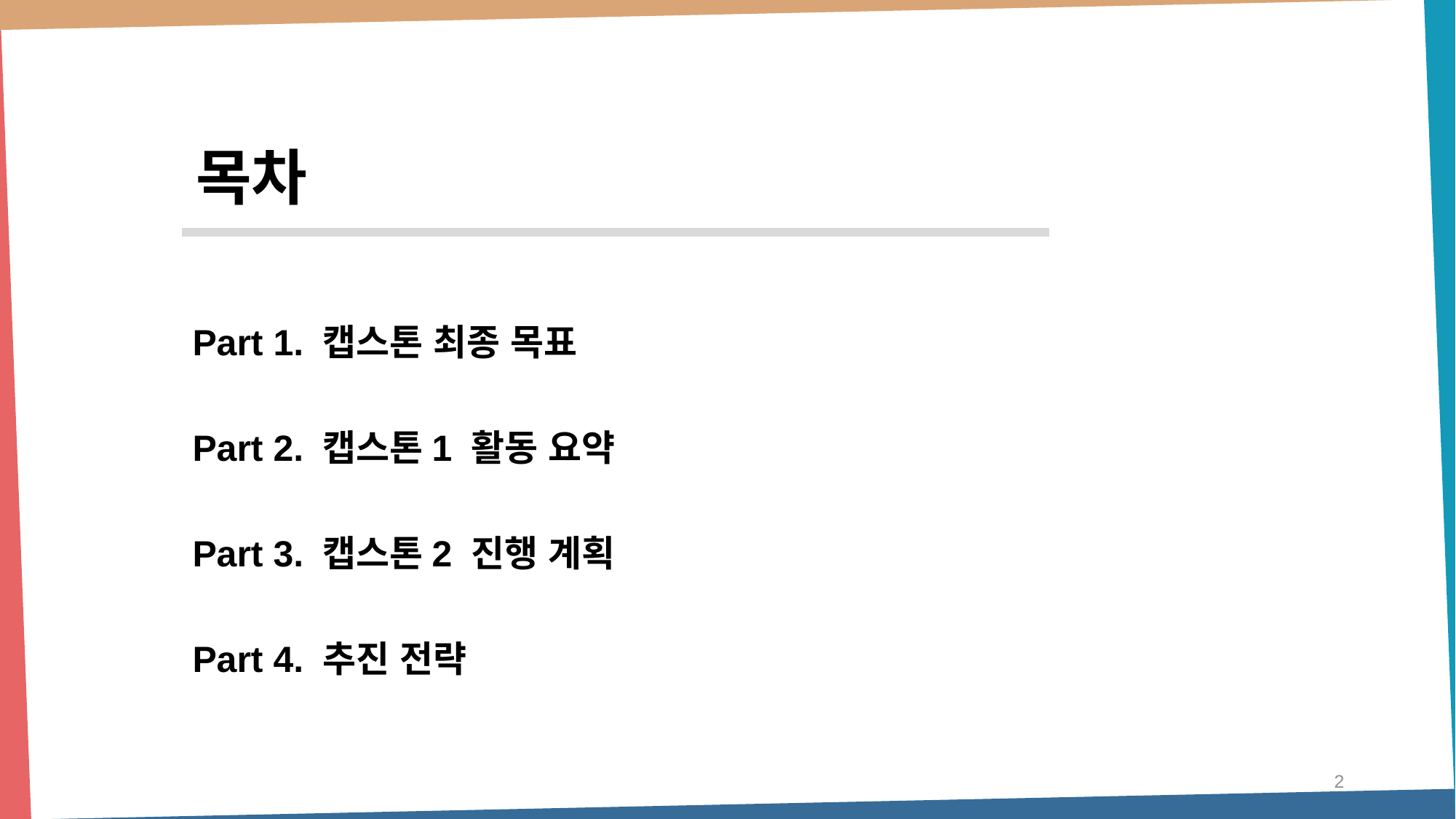

Part1

목차
Part 1. 캡스톤 최종 목표

Part 2. 캡스톤1 활동 요약

Part 3. 캡스톤2 진행 계획

Part 4. 추진 전략
2